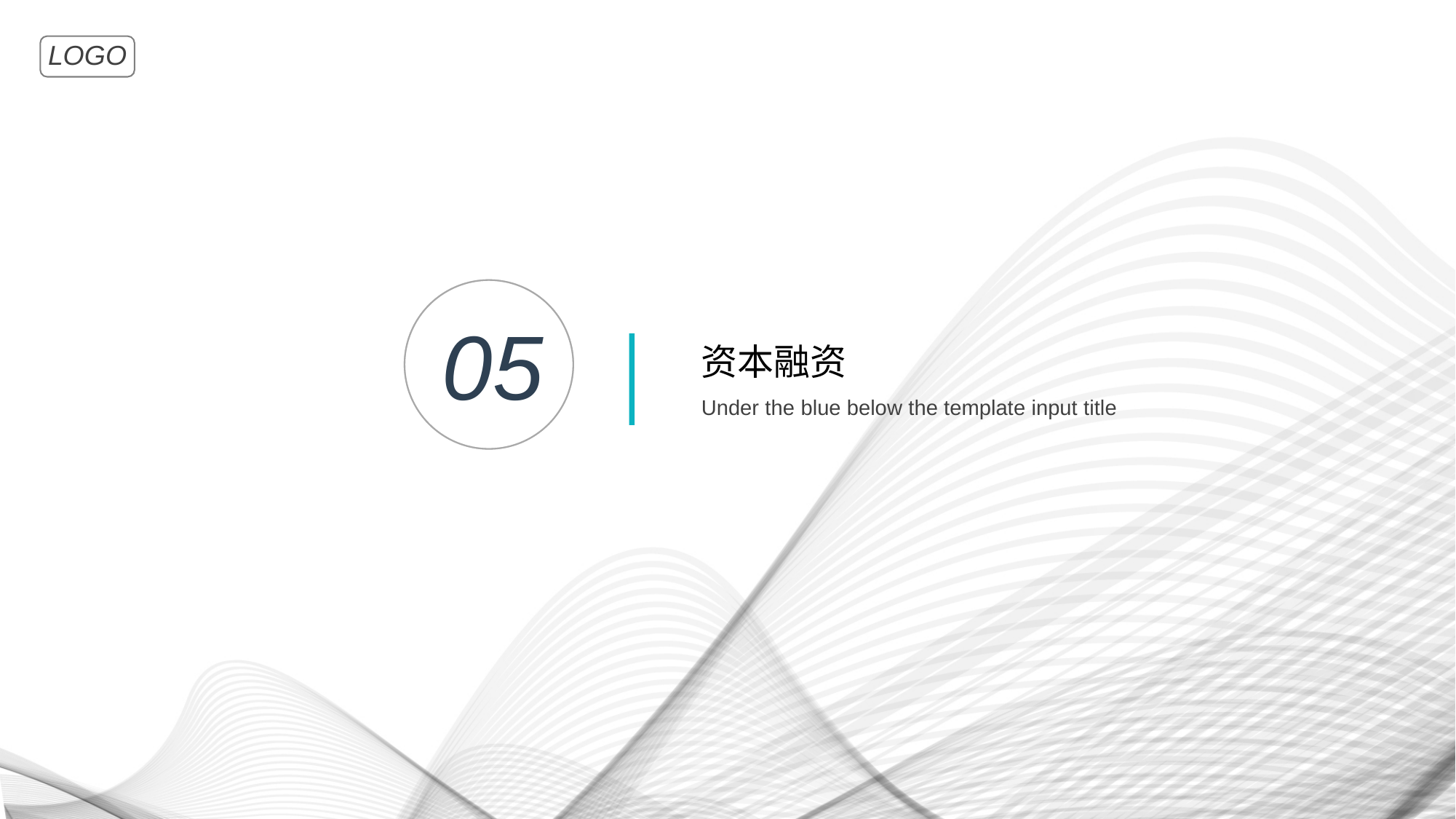

05

资本融资
Under the blue below the template input title